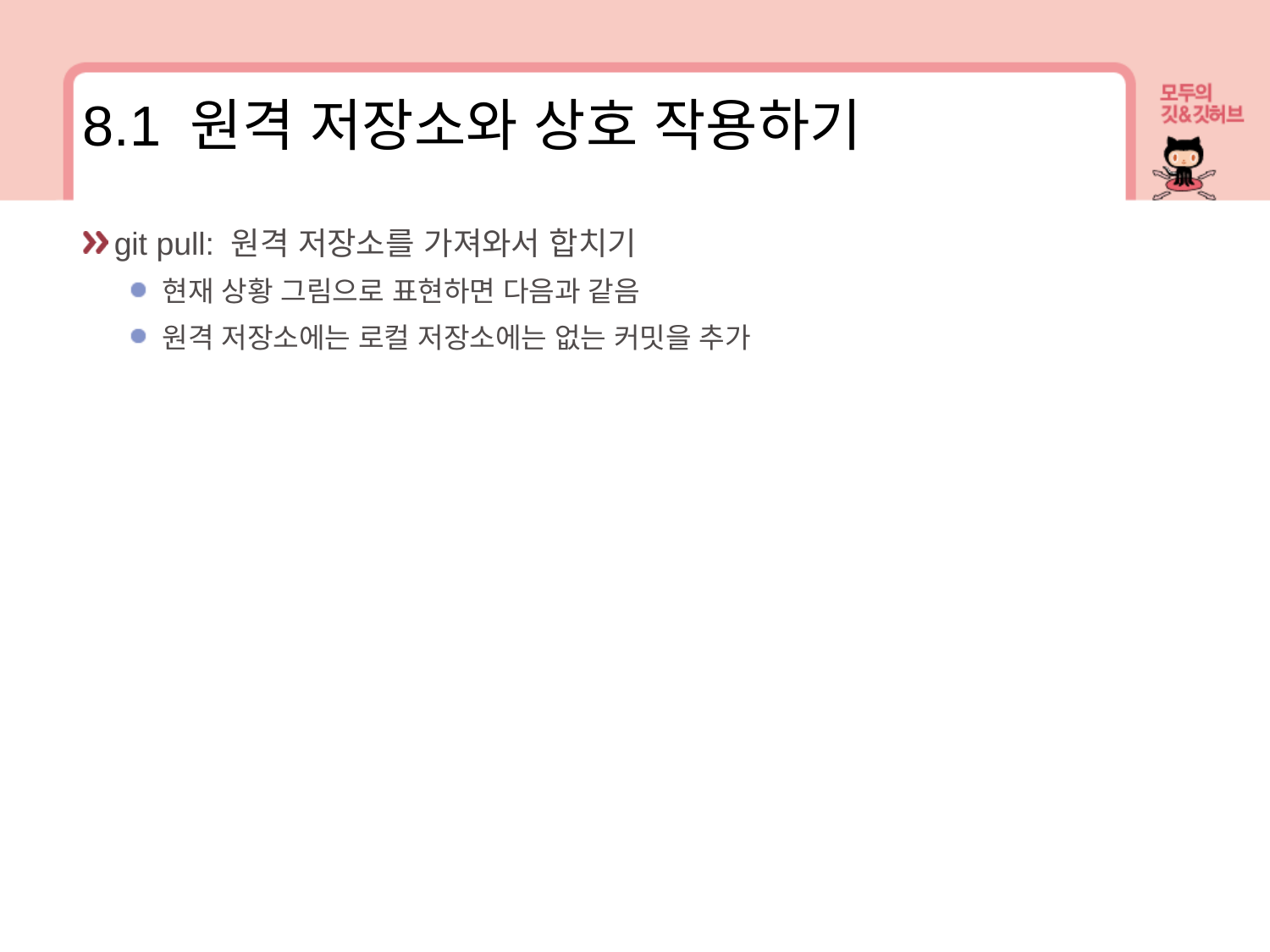

8.1 원격 저장소와 상호 작용하기
git pull: 원격 저장소를 가져와서 합치기
현재 상황 그림으로 표현하면 다음과 같음
원격 저장소에는 로컬 저장소에는 없는 커밋을 추가